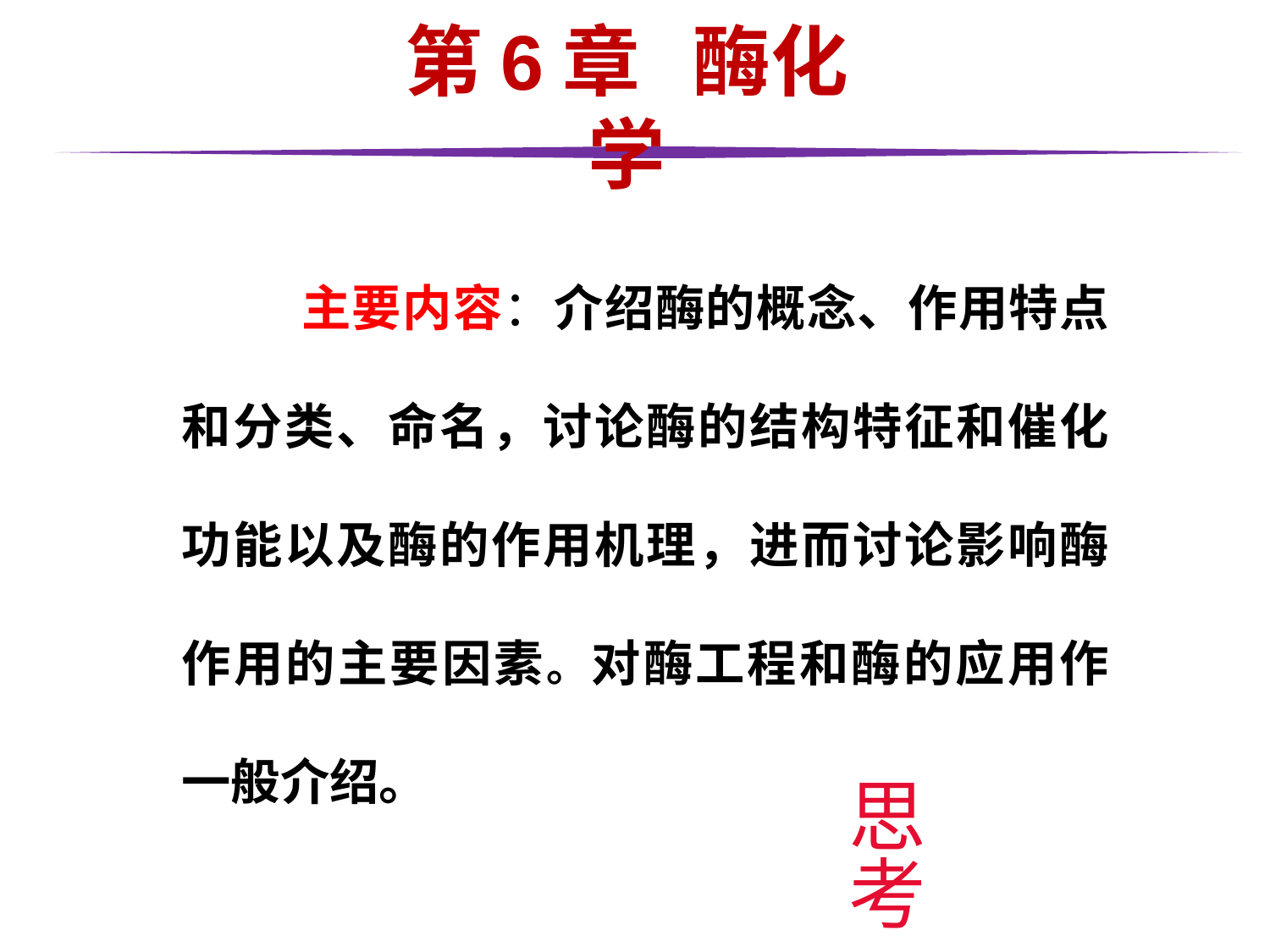

# 第6章   酶化学
          主要内容：介绍酶的概念、作用特点和分类、命名，讨论酶的结构特征和催化功能以及酶的作用机理，进而讨论影响酶作用的主要因素。对酶工程和酶的应用作一般介绍。
思考?